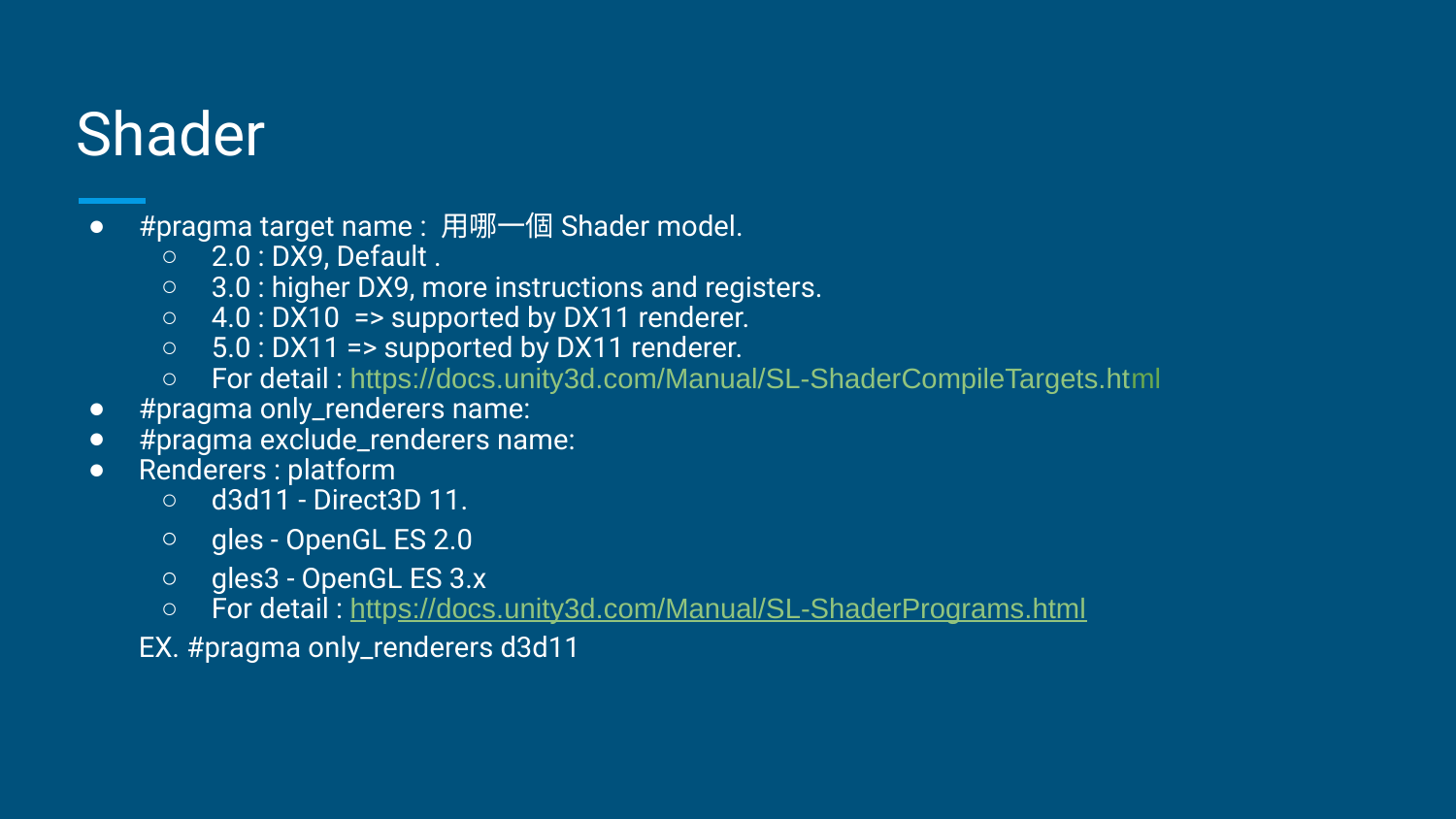

# Shader
#pragma target name : 用哪一個Shader model.
2.0 : DX9, Default .
3.0 : higher DX9, more instructions and registers.
4.0 : DX10  => supported by DX11 renderer.
5.0 : DX11 => supported by DX11 renderer.
For detail : https://docs.unity3d.com/Manual/SL-ShaderCompileTargets.html
#pragma only_renderers name:
#pragma exclude_renderers name:
Renderers : platform
d3d11 - Direct3D 11.
gles - OpenGL ES 2.0
gles3 - OpenGL ES 3.x
For detail : https://docs.unity3d.com/Manual/SL-ShaderPrograms.html
EX. #pragma only_renderers d3d11